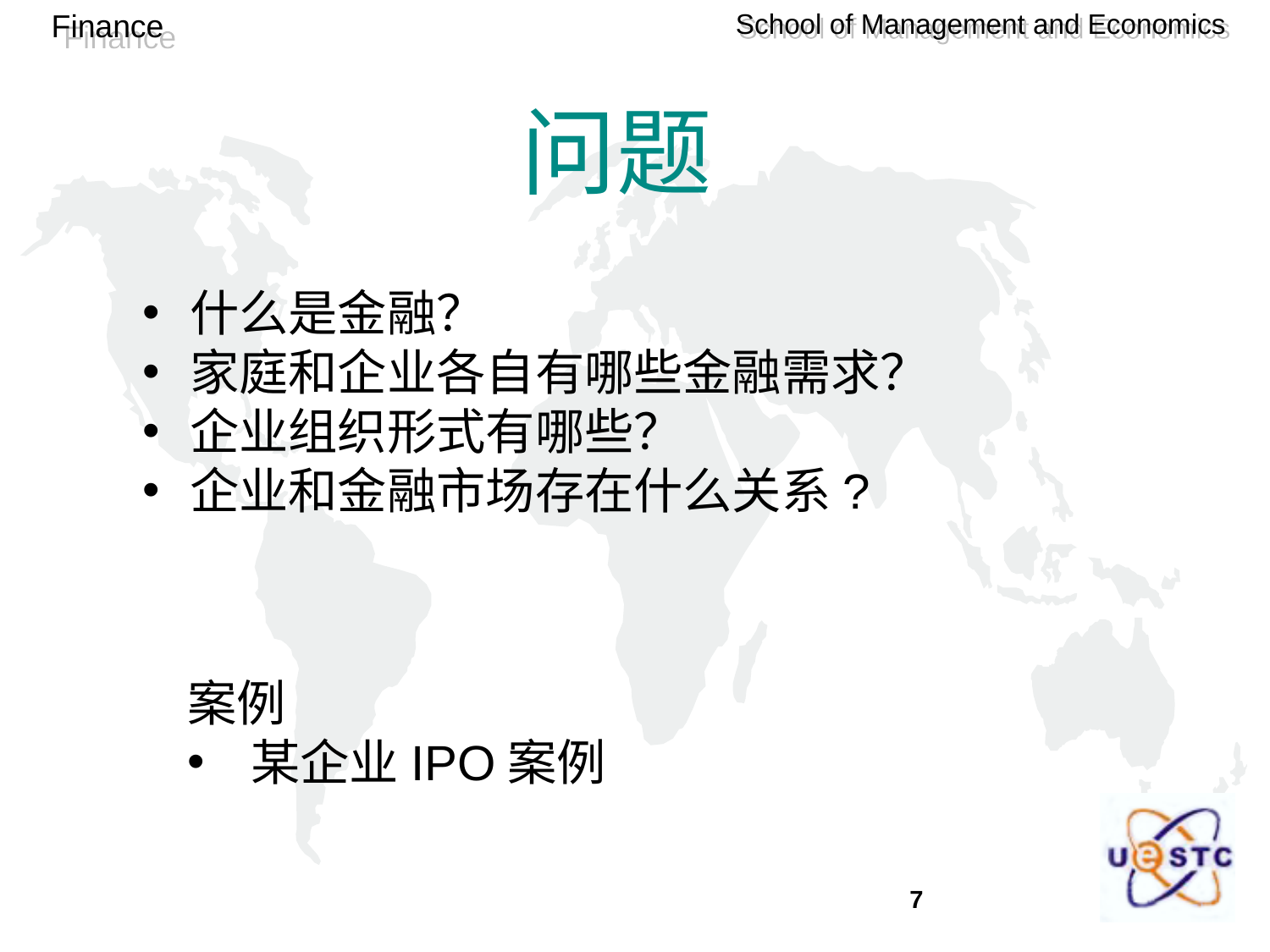

问题
什么是金融？
家庭和企业各自有哪些金融需求？
企业组织形式有哪些？
企业和金融市场存在什么关系?
案例
某企业IPO案例